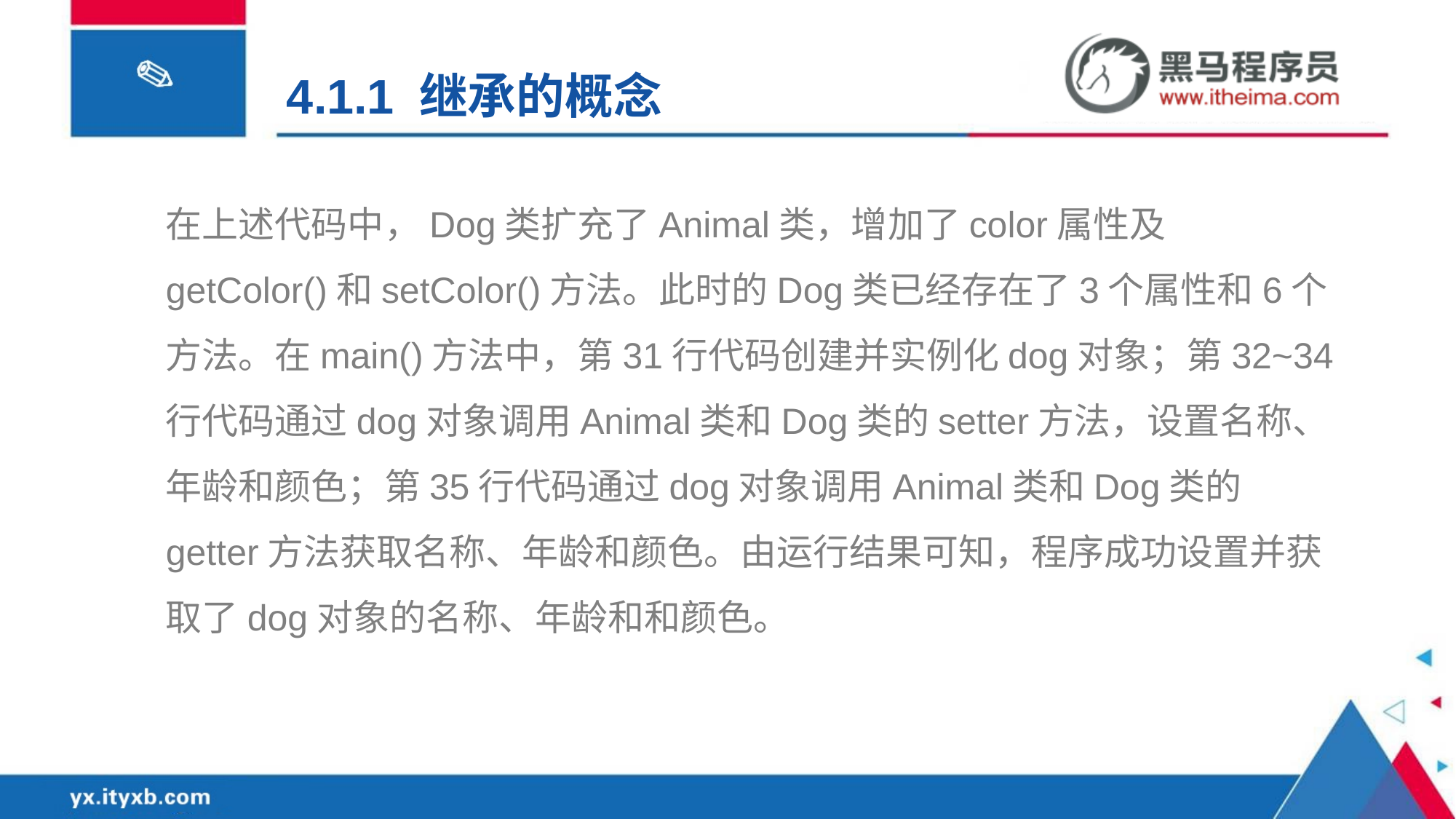

4.1.1 继承的概念
在上述代码中，Dog类扩充了Animal类，增加了color属性及getColor()和setColor()方法。此时的Dog类已经存在了3个属性和6个方法。在main()方法中，第31行代码创建并实例化dog对象；第32~34行代码通过dog对象调用Animal类和Dog类的setter方法，设置名称、年龄和颜色；第35行代码通过dog对象调用Animal类和Dog类的getter方法获取名称、年龄和颜色。由运行结果可知，程序成功设置并获取了dog对象的名称、年龄和和颜色。